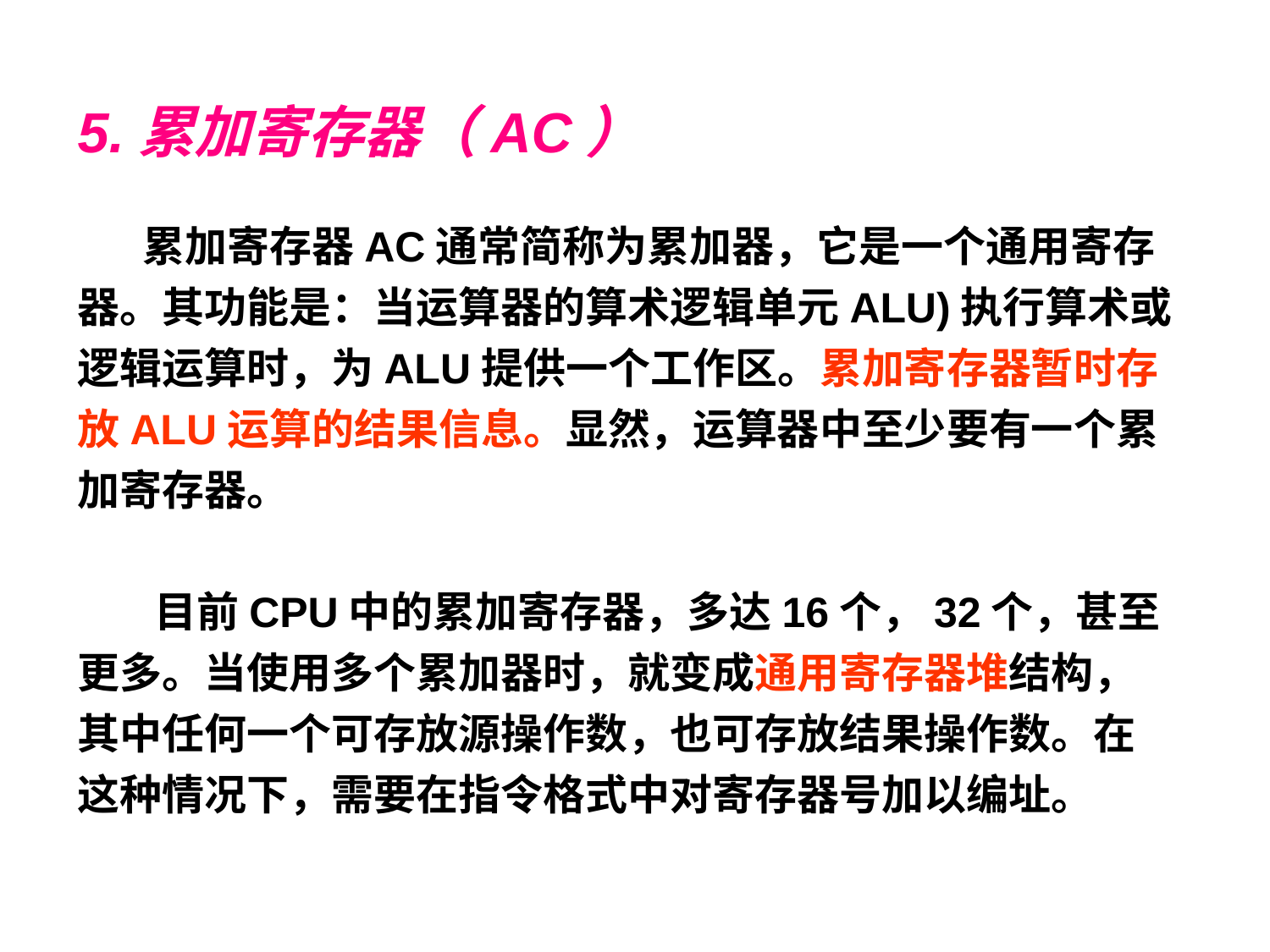

5.累加寄存器（AC）

        累加寄存器AC通常简称为累加器，它是一个通用寄存器。其功能是：当运算器的算术逻辑单元ALU)执行算术或逻辑运算时，为ALU提供一个工作区。累加寄存器暂时存放ALU运算的结果信息。显然，运算器中至少要有一个累加寄存器。

       目前CPU中的累加寄存器，多达16个，32个，甚至更多。当使用多个累加器时，就变成通用寄存器堆结构，其中任何一个可存放源操作数，也可存放结果操作数。在这种情况下，需要在指令格式中对寄存器号加以编址。

46